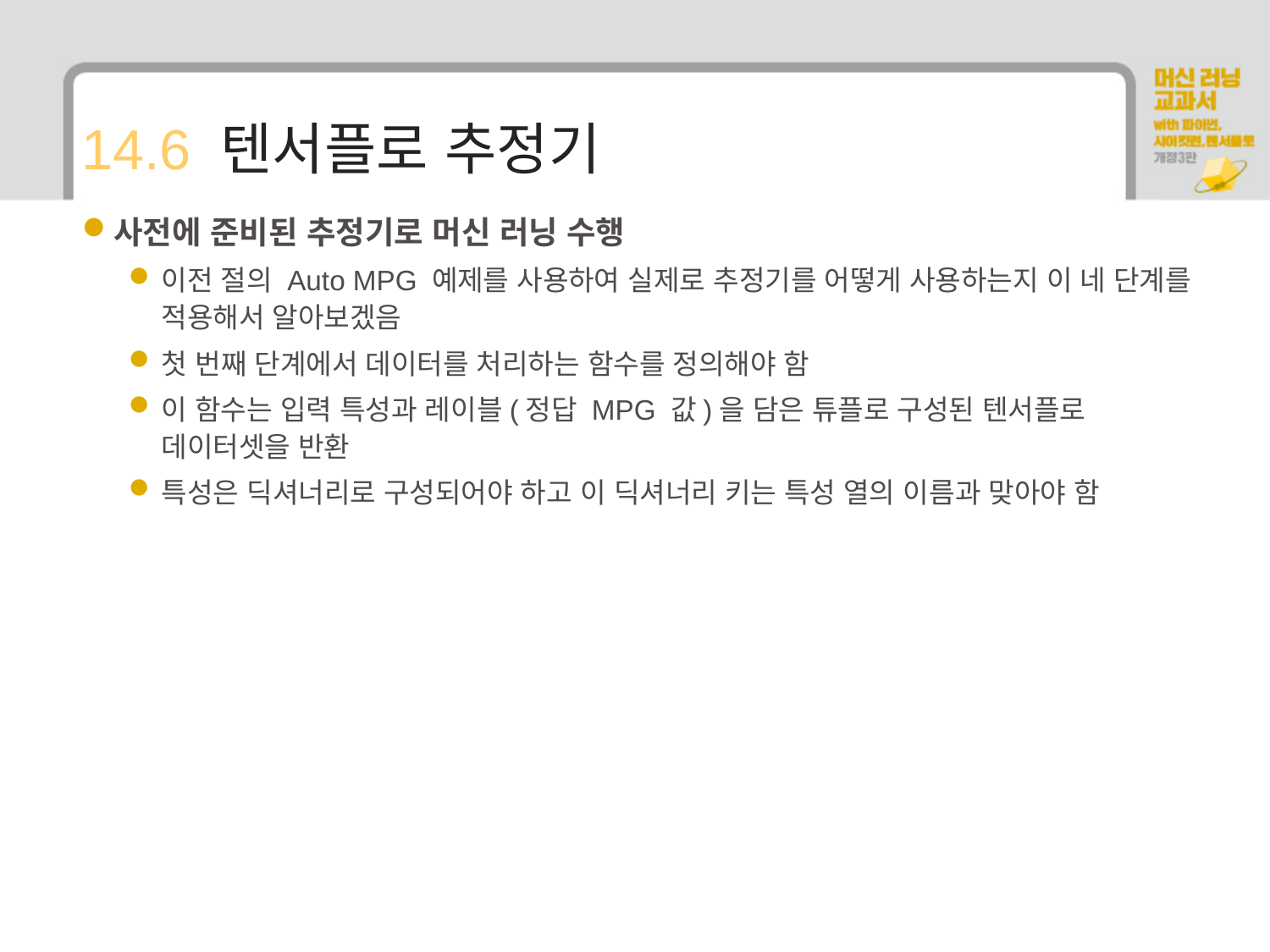

# 14.6 텐서플로 추정기
사전에 준비된 추정기로 머신 러닝 수행
이전 절의 Auto MPG 예제를 사용하여 실제로 추정기를 어떻게 사용하는지 이 네 단계를 적용해서 알아보겠음
첫 번째 단계에서 데이터를 처리하는 함수를 정의해야 함
이 함수는 입력 특성과 레이블(정답 MPG 값)을 담은 튜플로 구성된 텐서플로 데이터셋을 반환
특성은 딕셔너리로 구성되어야 하고 이 딕셔너리 키는 특성 열의 이름과 맞아야 함